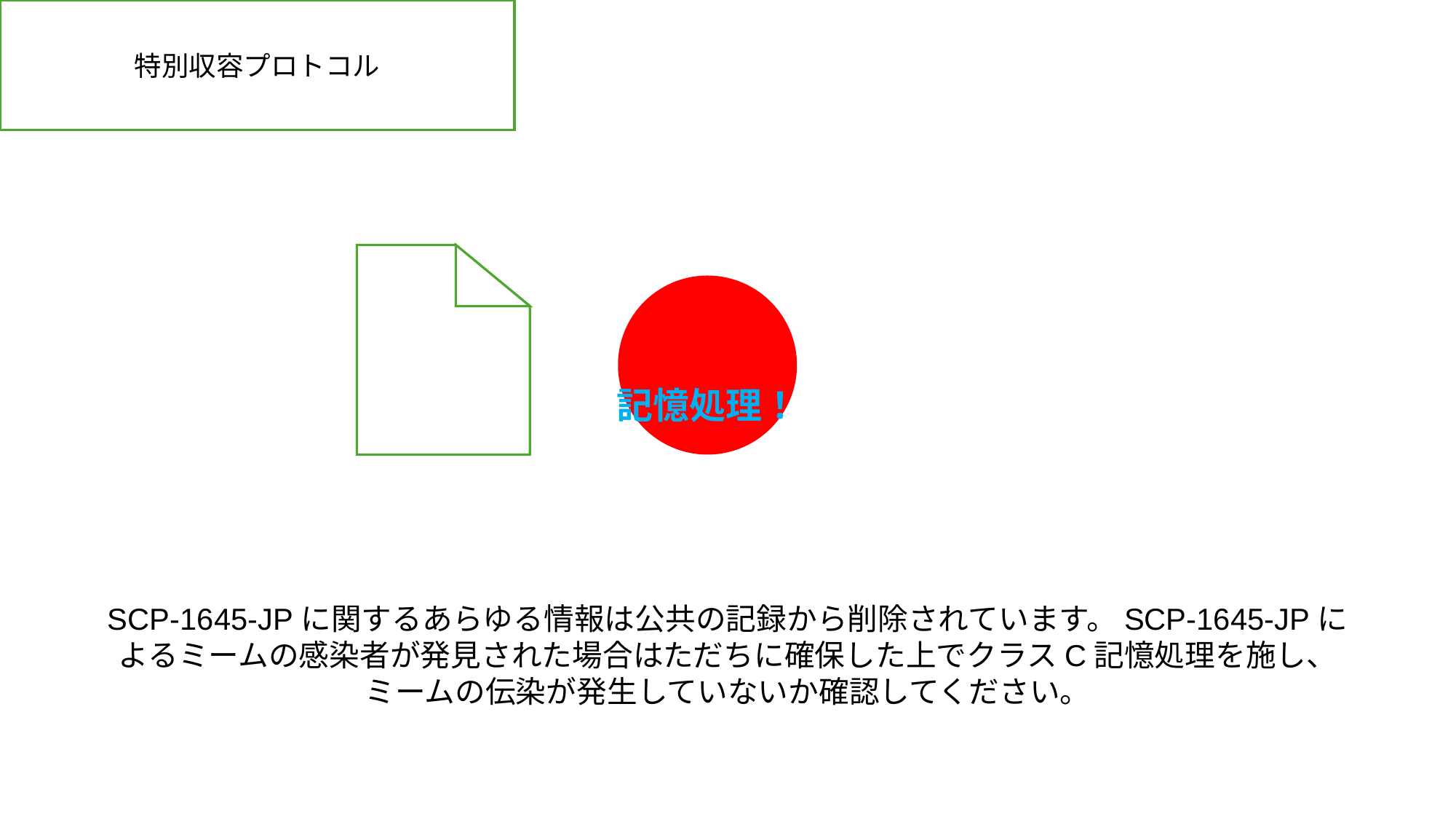

特別収容プロトコル
記憶処理！

SCP-1645-JPに関するあらゆる情報は公共の記録から削除されています。SCP-1645-JPによるミームの感染者が発見された場合はただちに確保した上でクラスC記憶処理を施し、ミームの伝染が発生していないか確認してください。